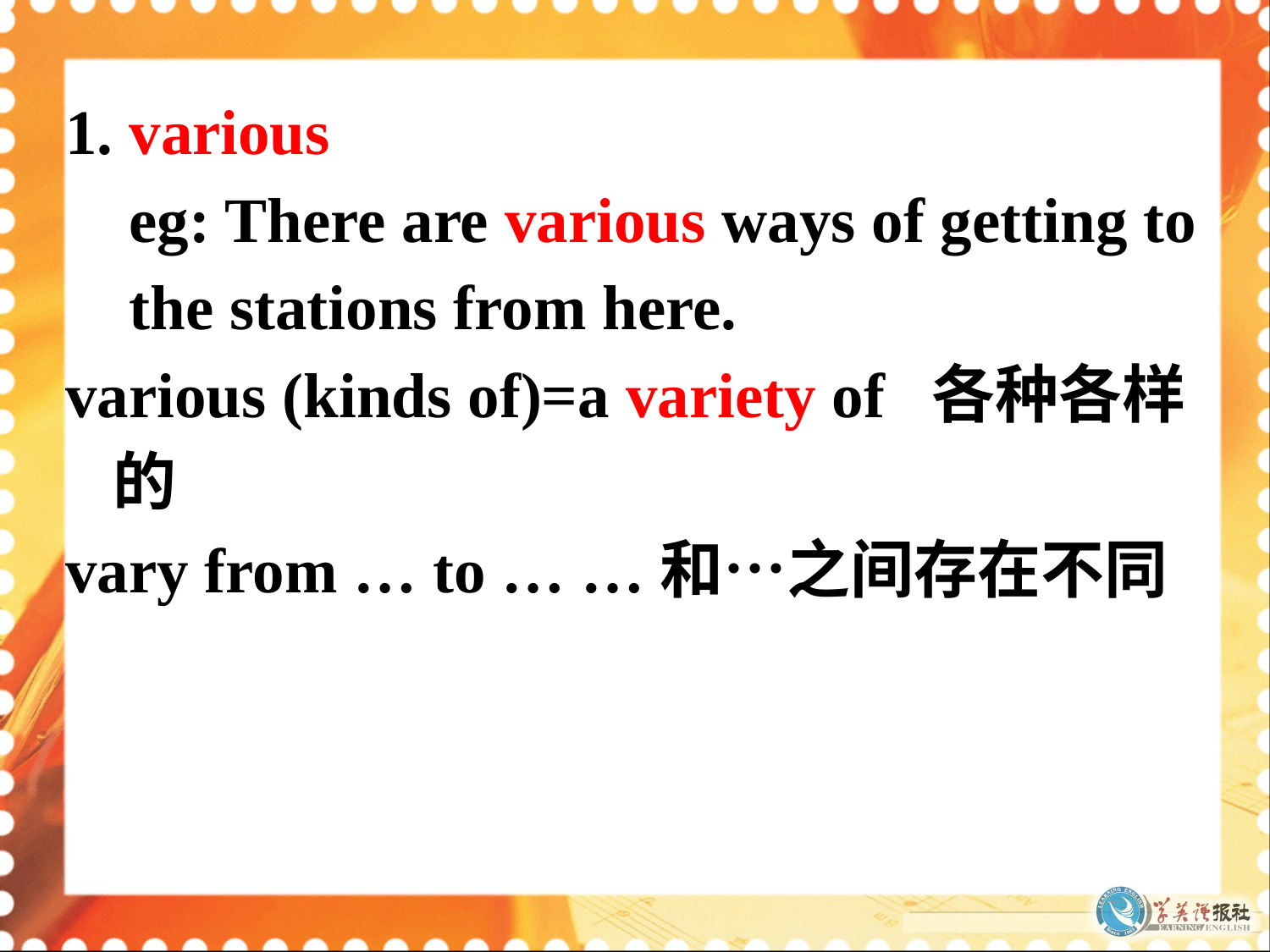

1. various
    eg: There are various ways of getting to
    the stations from here.
various (kinds of)=a variety of  各种各样的
vary from … to … …和…之间存在不同